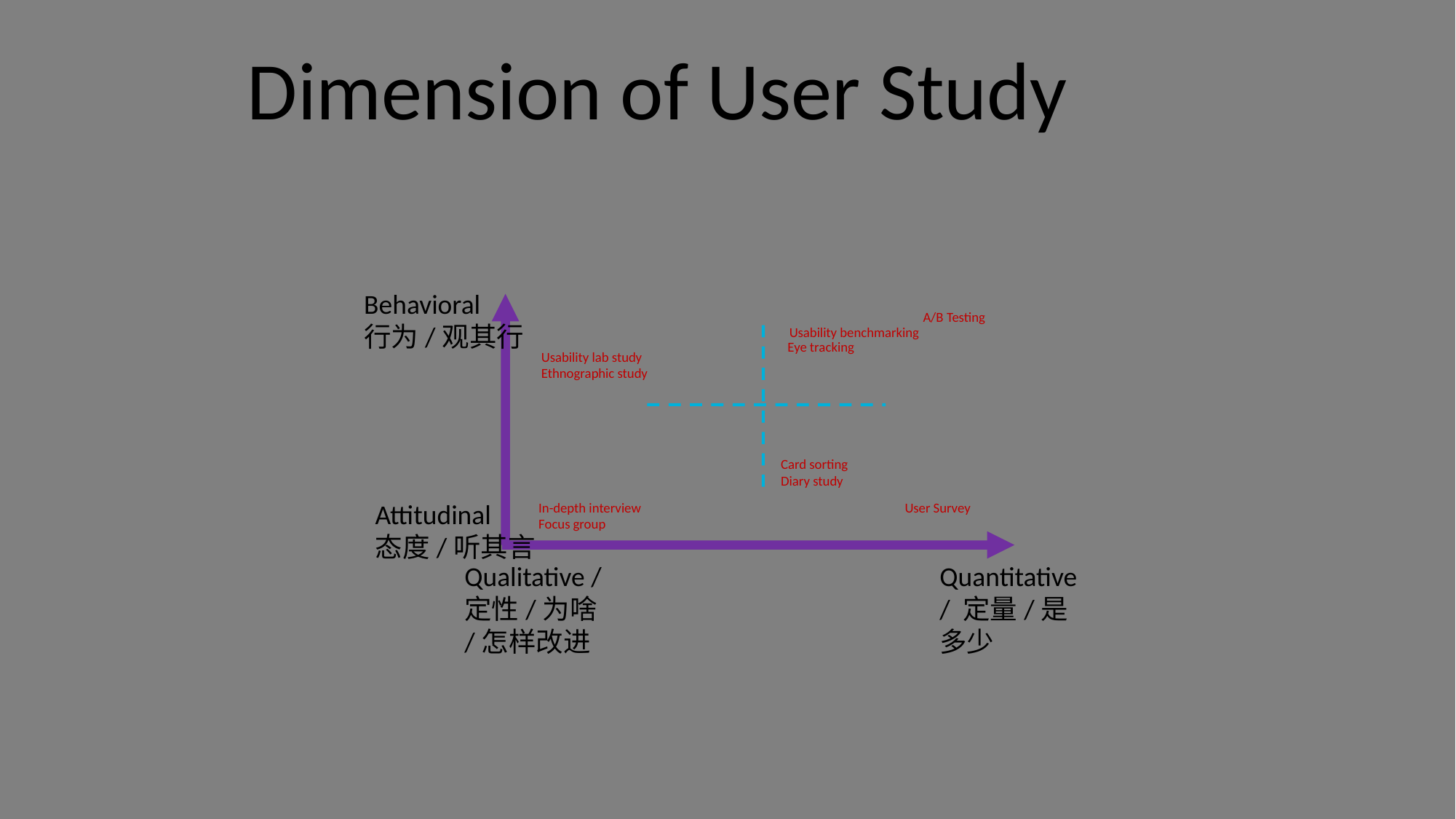

# Dimension of User Study
Behavioral
行为/观其行

A/B Testing
Usability benchmarking

Eye tracking
Usability lab study
Ethnographic study

Card sorting
Diary study
Attitudinal
态度/听其言
In-depth interview
Focus group
User Survey

Qualitative /定性/为啥/怎样改进
Quantitative / 定量/是多少